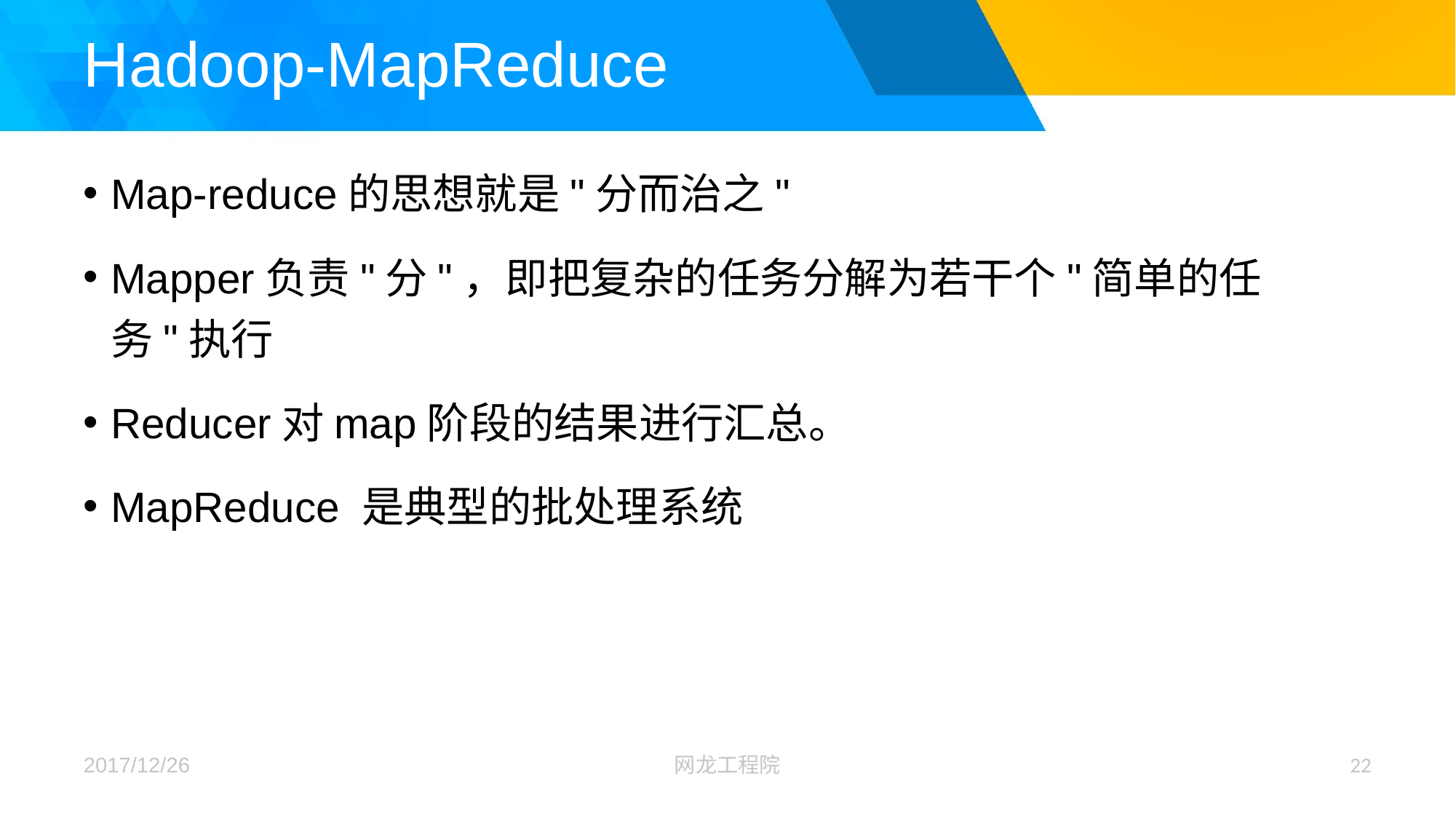

# Hadoop-MapReduce
Map-reduce的思想就是"分而治之"
Mapper负责"分"，即把复杂的任务分解为若干个"简单的任务"执行
Reducer对map阶段的结果进行汇总。
MapReduce 是典型的批处理系统
2017/12/26
网龙工程院
22